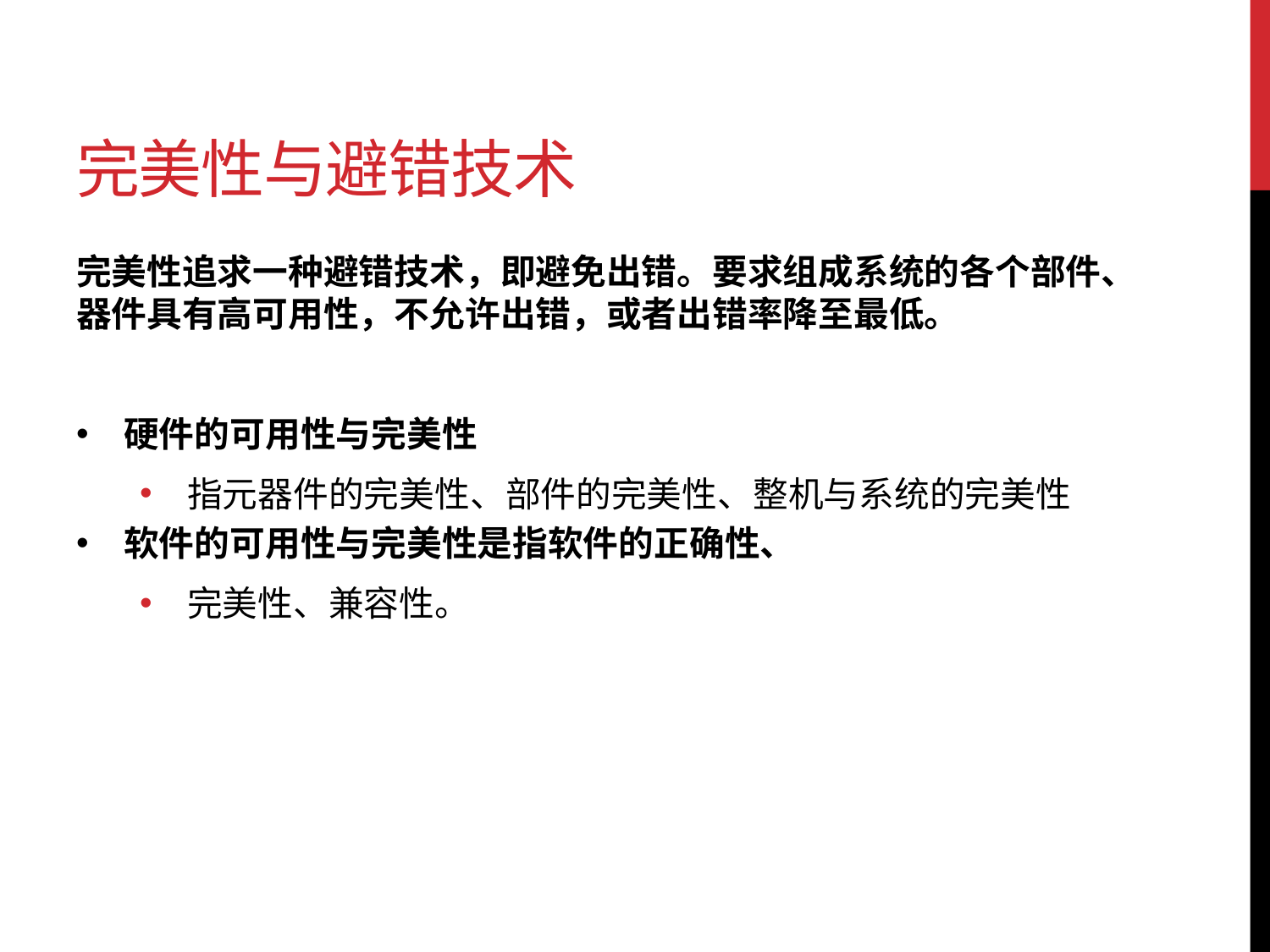

# 完美性与避错技术
完美性追求一种避错技术，即避免出错。要求组成系统的各个部件、器件具有高可用性，不允许出错，或者出错率降至最低。

硬件的可用性与完美性
指元器件的完美性、部件的完美性、整机与系统的完美性
软件的可用性与完美性是指软件的正确性、
完美性、兼容性。